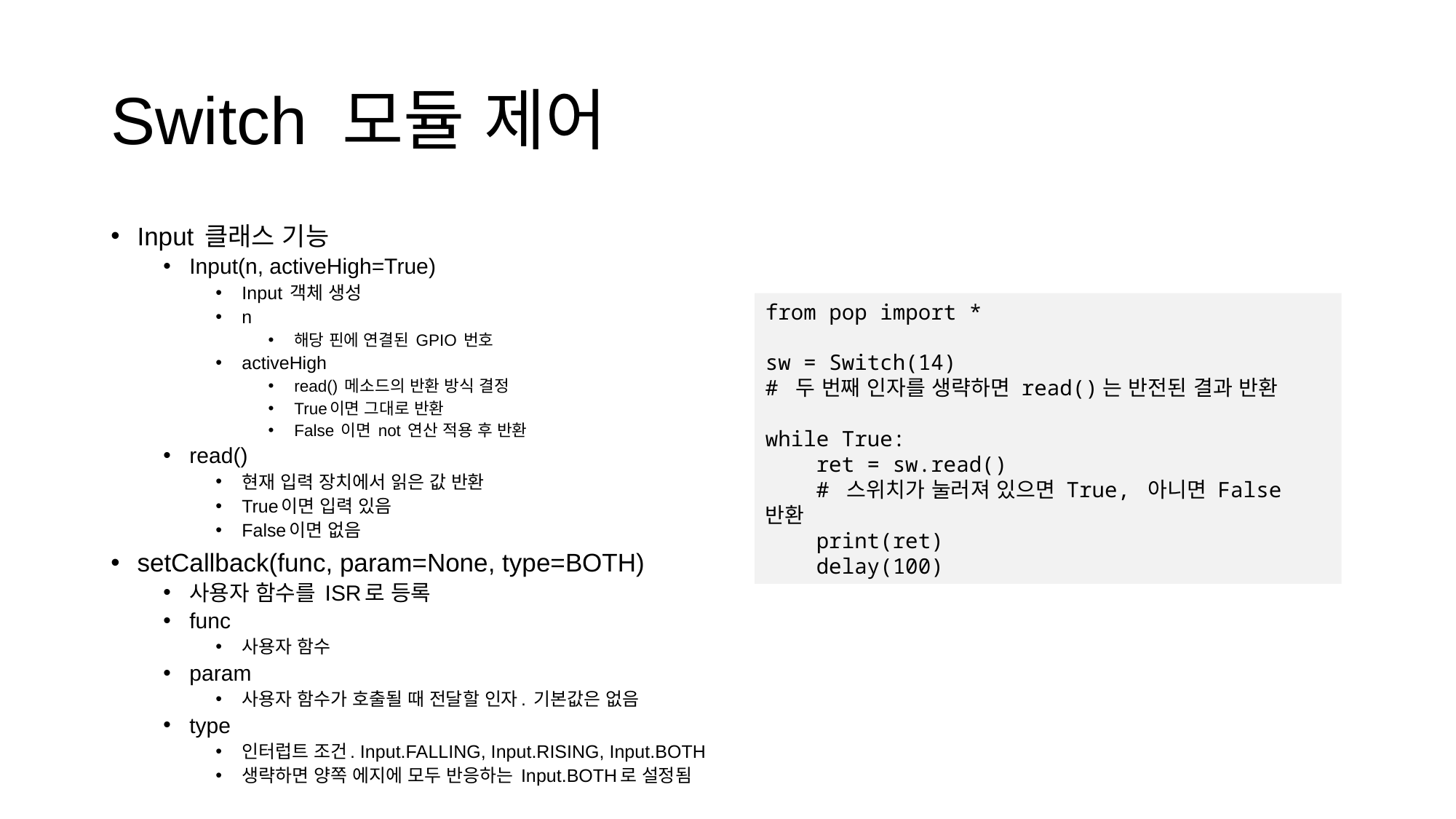

# Switch 모듈 제어
Input 클래스 기능
Input(n, activeHigh=True)
Input 객체 생성
n
해당 핀에 연결된 GPIO 번호
activeHigh
read() 메소드의 반환 방식 결정
True이면 그대로 반환
False 이면 not 연산 적용 후 반환
read()
현재 입력 장치에서 읽은 값 반환
True이면 입력 있음
False이면 없음
setCallback(func, param=None, type=BOTH)
사용자 함수를 ISR로 등록
func
사용자 함수
param
사용자 함수가 호출될 때 전달할 인자. 기본값은 없음
type
인터럽트 조건. Input.FALLING, Input.RISING, Input.BOTH
생략하면 양쪽 에지에 모두 반응하는 Input.BOTH로 설정됨

from pop import *

sw = Switch(14)
# 두 번째 인자를 생략하면 read()는 반전된 결과 반환

while True:
    ret = sw.read()
    # 스위치가 눌러져 있으면 True, 아니면 False 반환
    print(ret)
    delay(100)